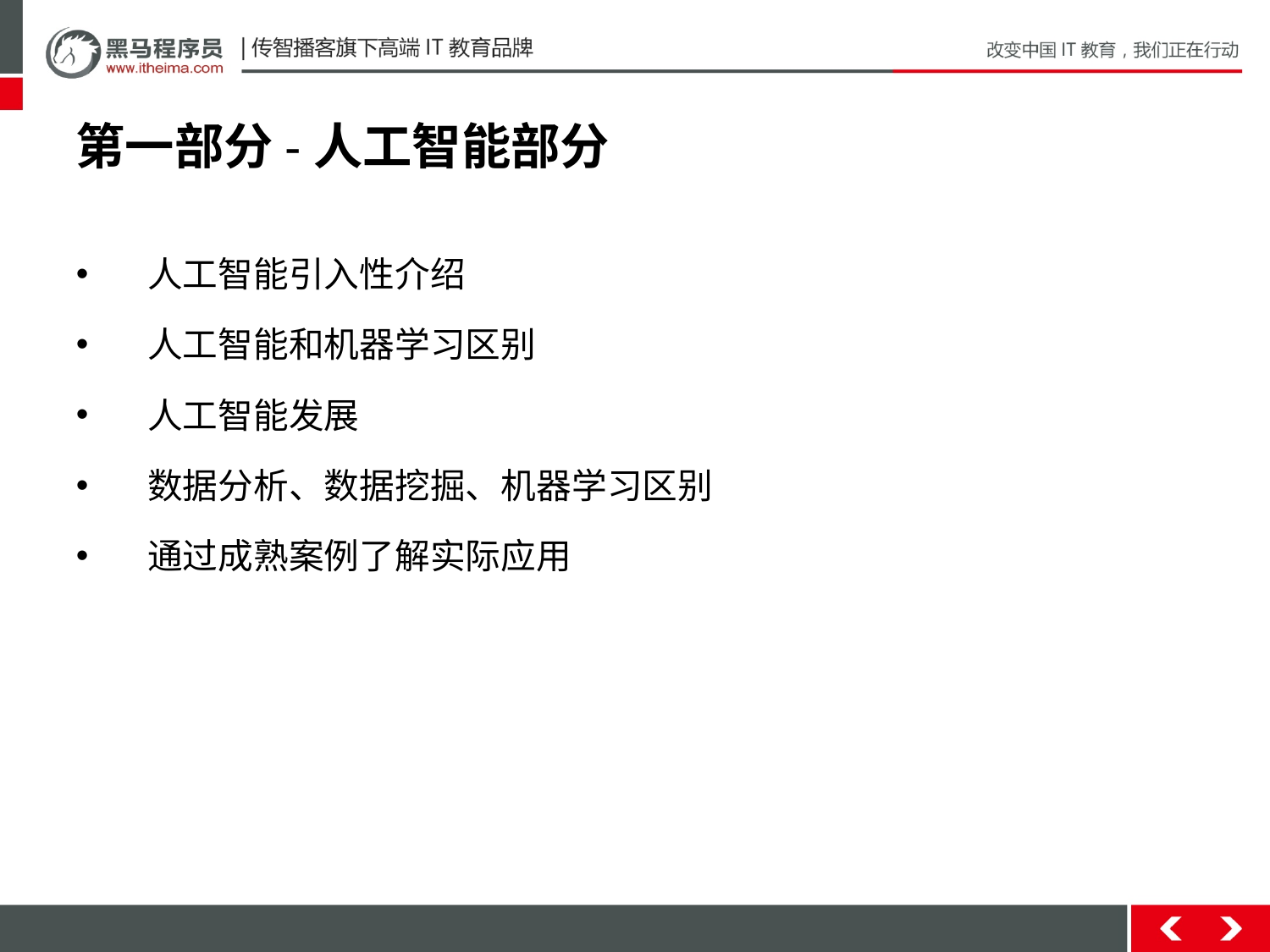

# 第一部分-人工智能部分
人工智能引入性介绍
人工智能和机器学习区别
人工智能发展
数据分析、数据挖掘、机器学习区别
通过成熟案例了解实际应用